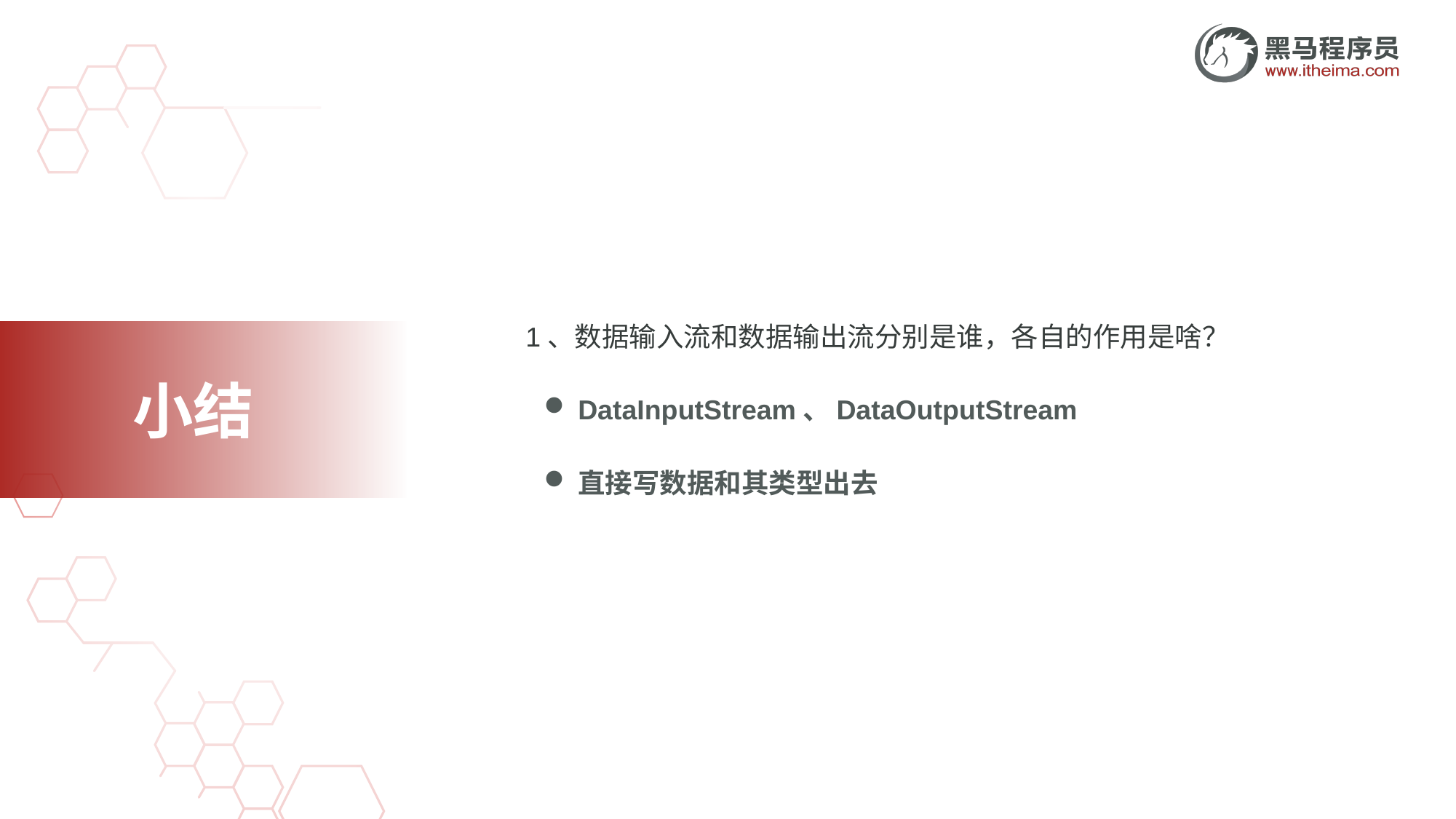

1、数据输入流和数据输出流分别是谁，各自的作用是啥？
DataInputStream、DataOutputStream
直接写数据和其类型出去